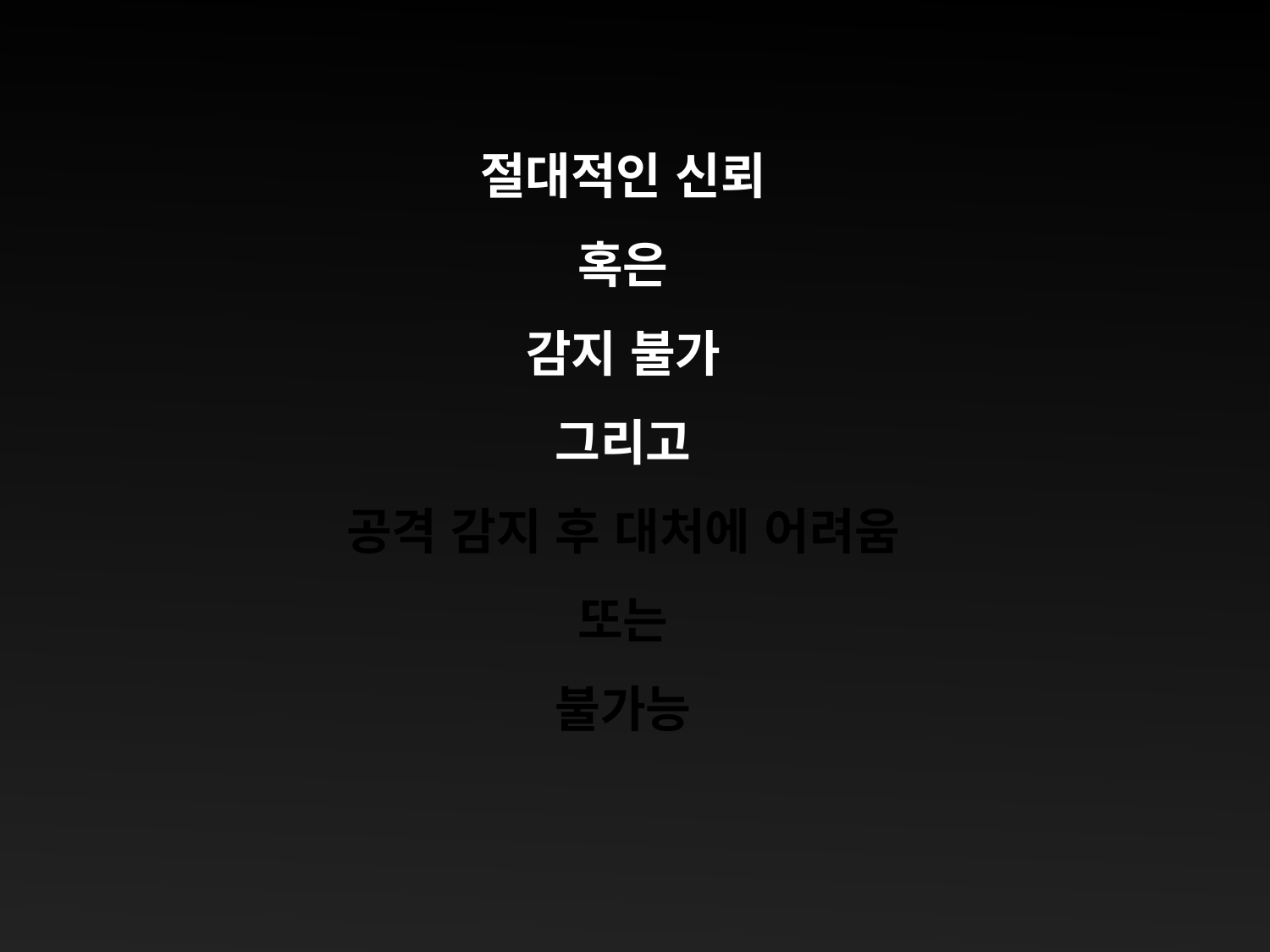

절대적인 신뢰
혹은
감지 불가
그리고
공격 감지 후 대처에 어려움
또는
불가능